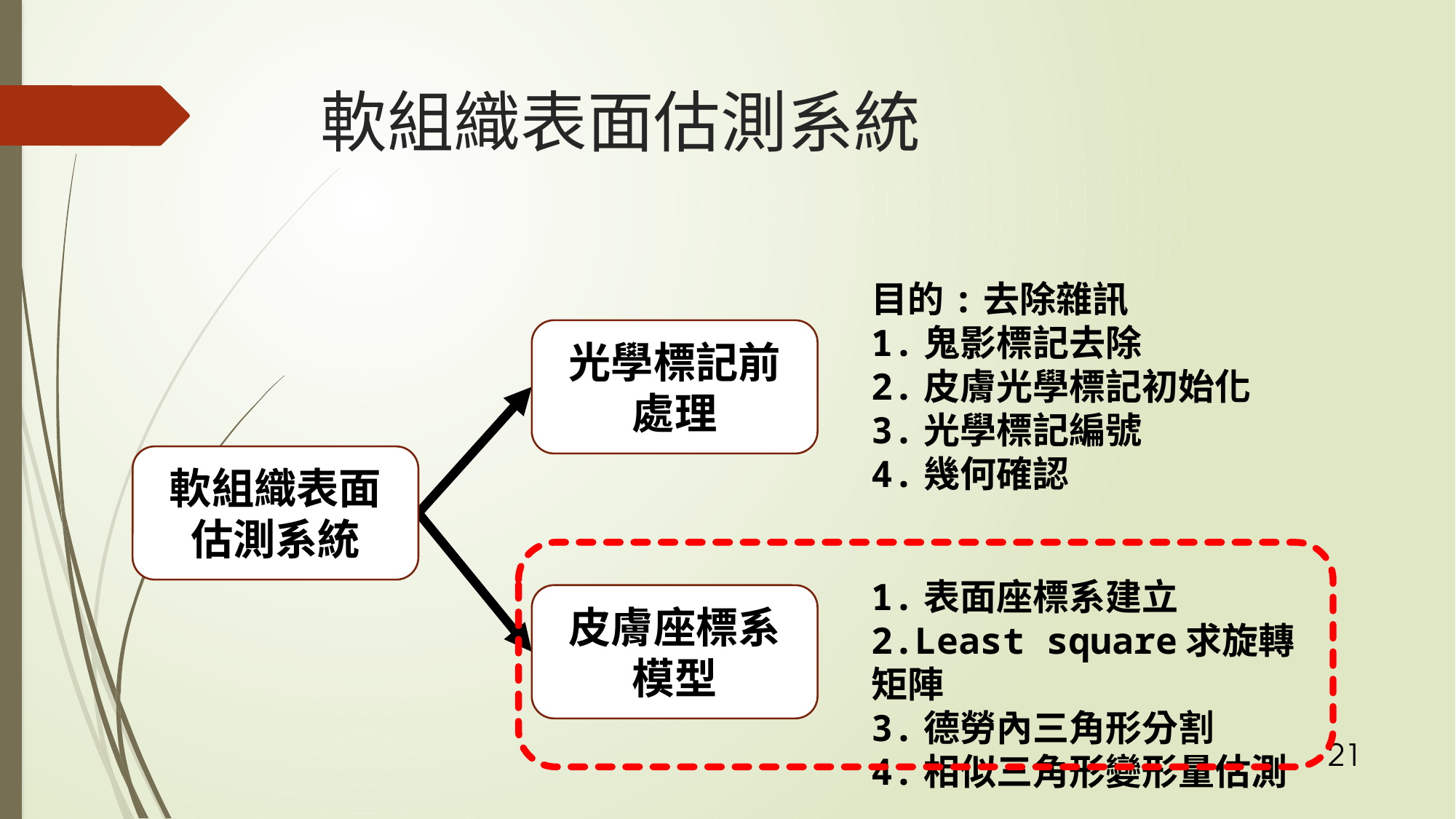

# 軟組織表面估測系統
目的:去除雜訊
1.鬼影標記去除
2.皮膚光學標記初始化
3.光學標記編號
4.幾何確認
光學標記前處理
軟組織表面估測系統

1.表面座標系建立
2.Least square求旋轉矩陣
3.德勞內三角形分割
4.相似三角形變形量估測
皮膚座標系模型
21